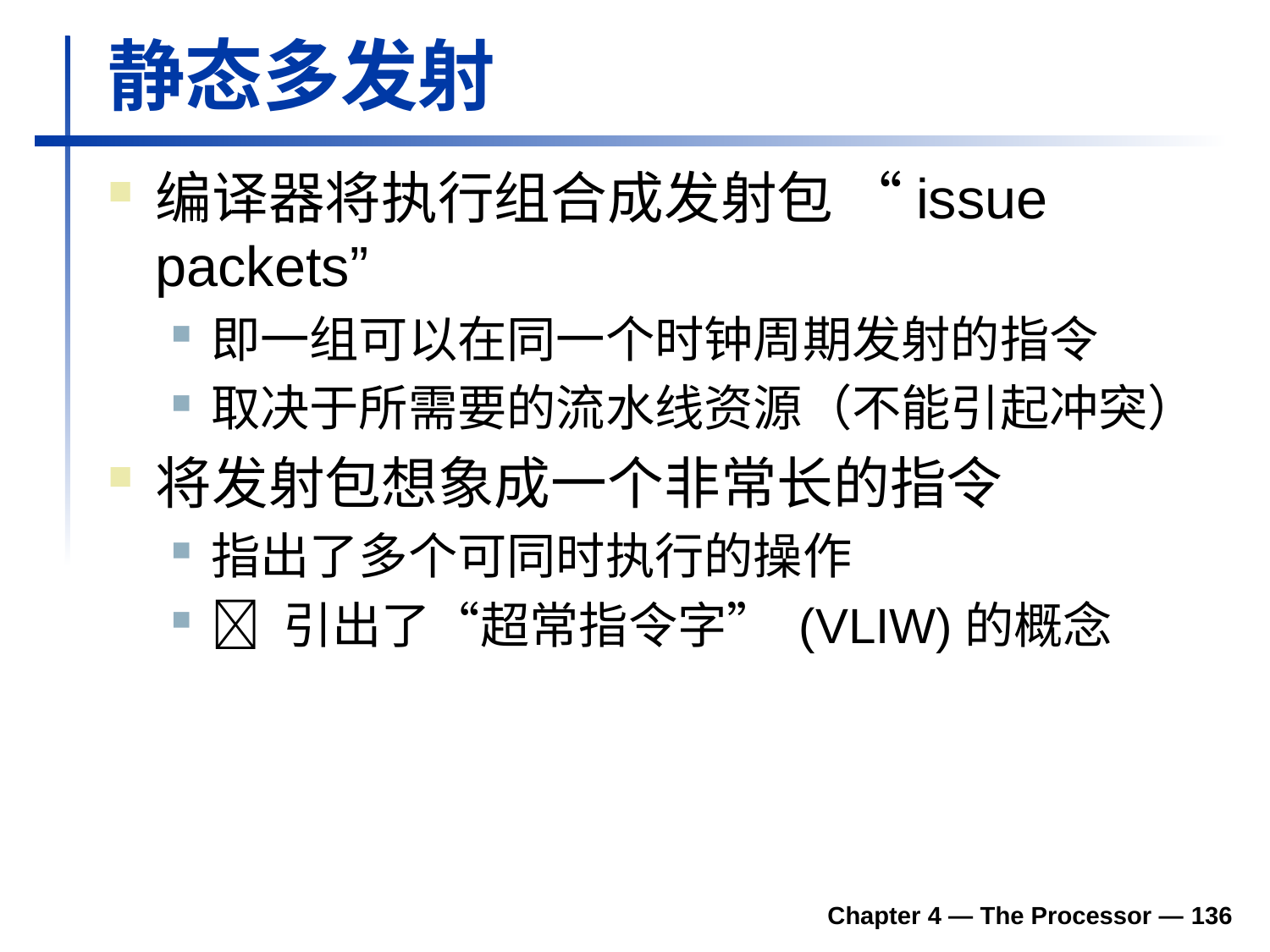

# 静态多发射
编译器将执行组合成发射包 “issue packets”
即一组可以在同一个时钟周期发射的指令
取决于所需要的流水线资源（不能引起冲突）
将发射包想象成一个非常长的指令
指出了多个可同时执行的操作
⇒ 引出了“超常指令字” (VLIW)的概念
Chapter 4 — The Processor — 136